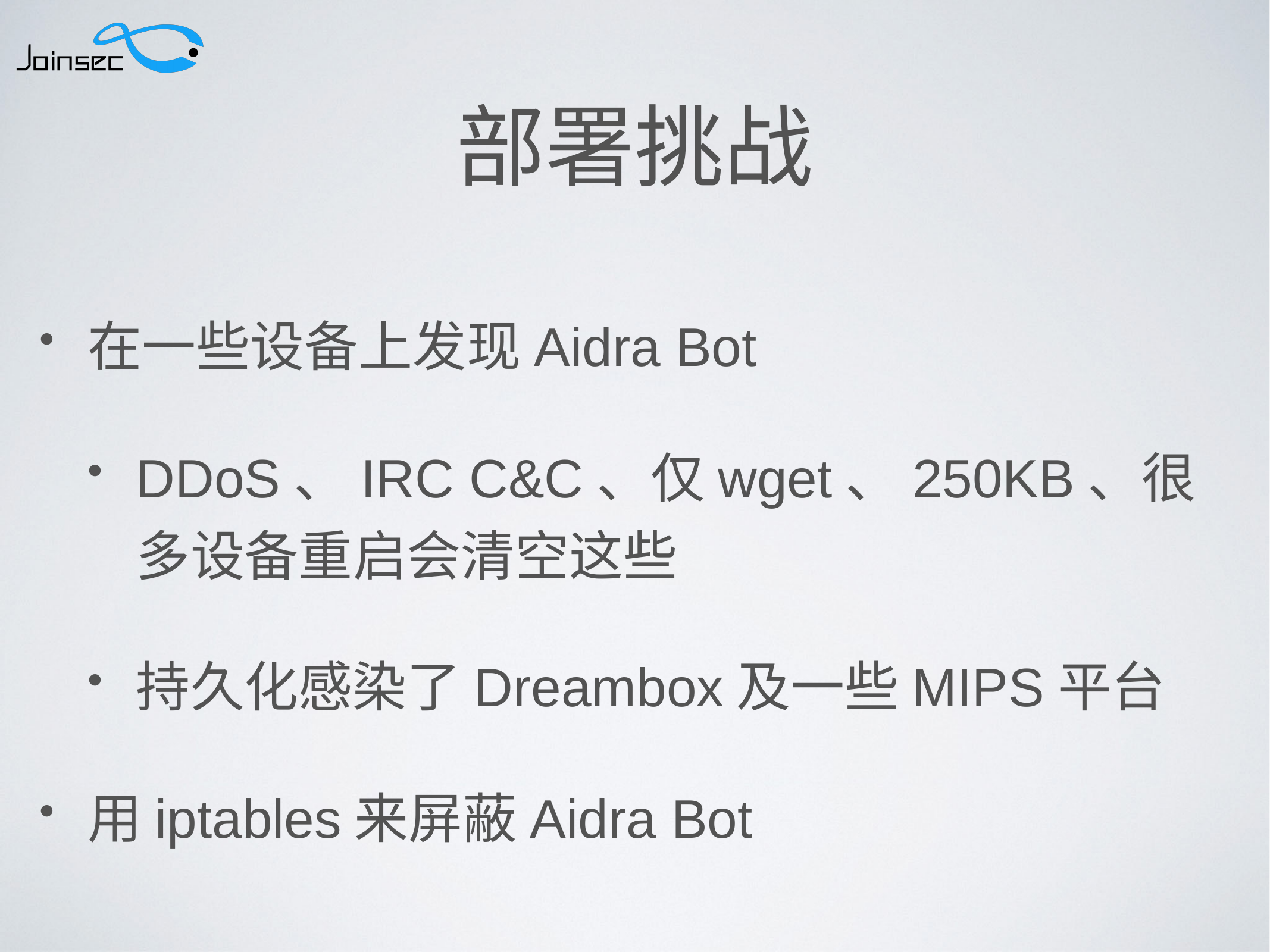

# 部署挑战
在一些设备上发现Aidra Bot
DDoS、IRC C&C、仅wget、250KB、很多设备重启会清空这些
持久化感染了Dreambox及一些MIPS平台
用iptables来屏蔽Aidra Bot